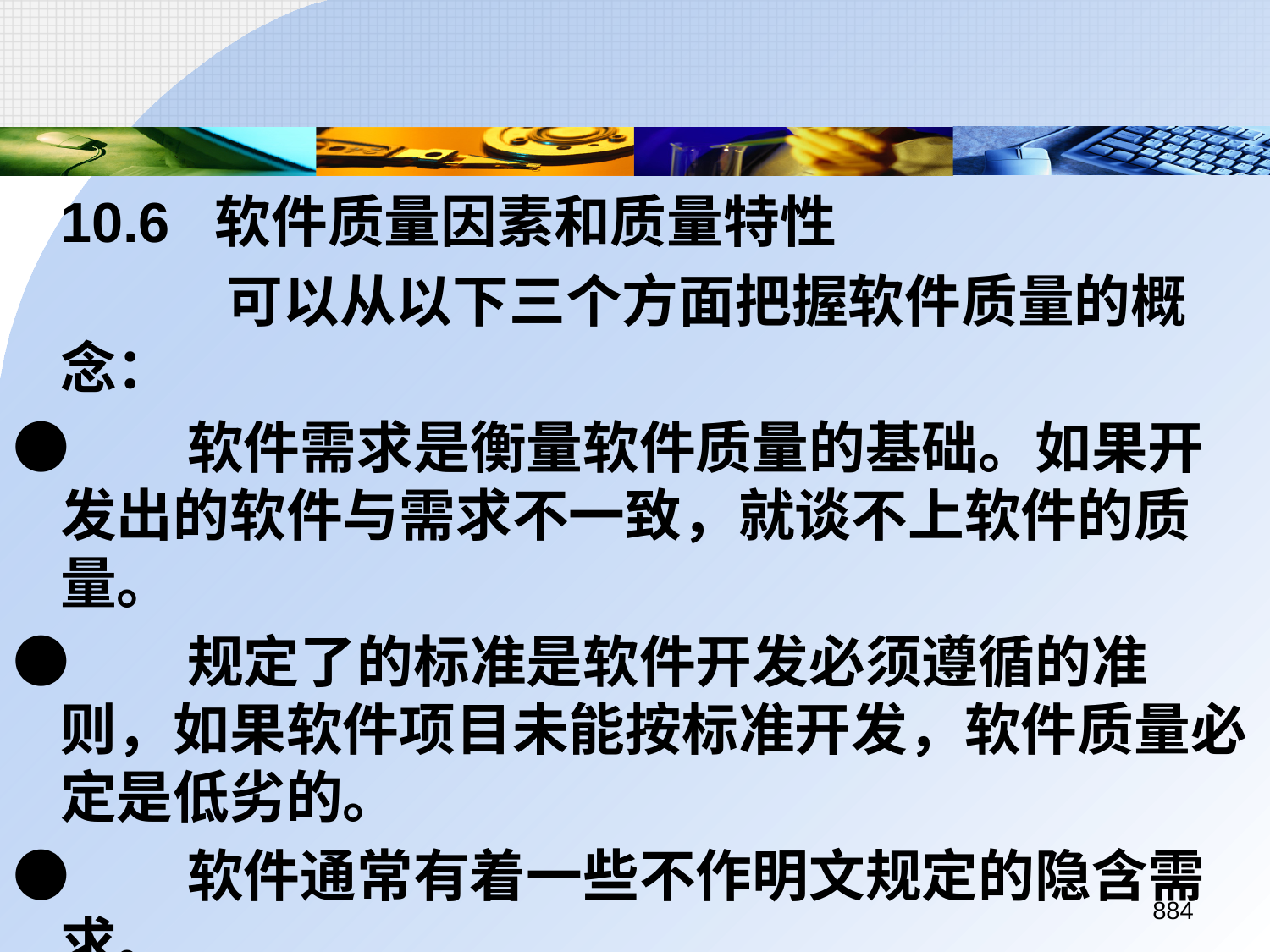

10.6  软件质量因素和质量特性
		  可以从以下三个方面把握软件质量的概念：
●	软件需求是衡量软件质量的基础。如果开发出的软件与需求不一致，就谈不上软件的质量。
●	规定了的标准是软件开发必须遵循的准则，如果软件项目未能按标准开发，软件质量必定是低劣的。
●	软件通常有着一些不作明文规定的隐含需求。
884